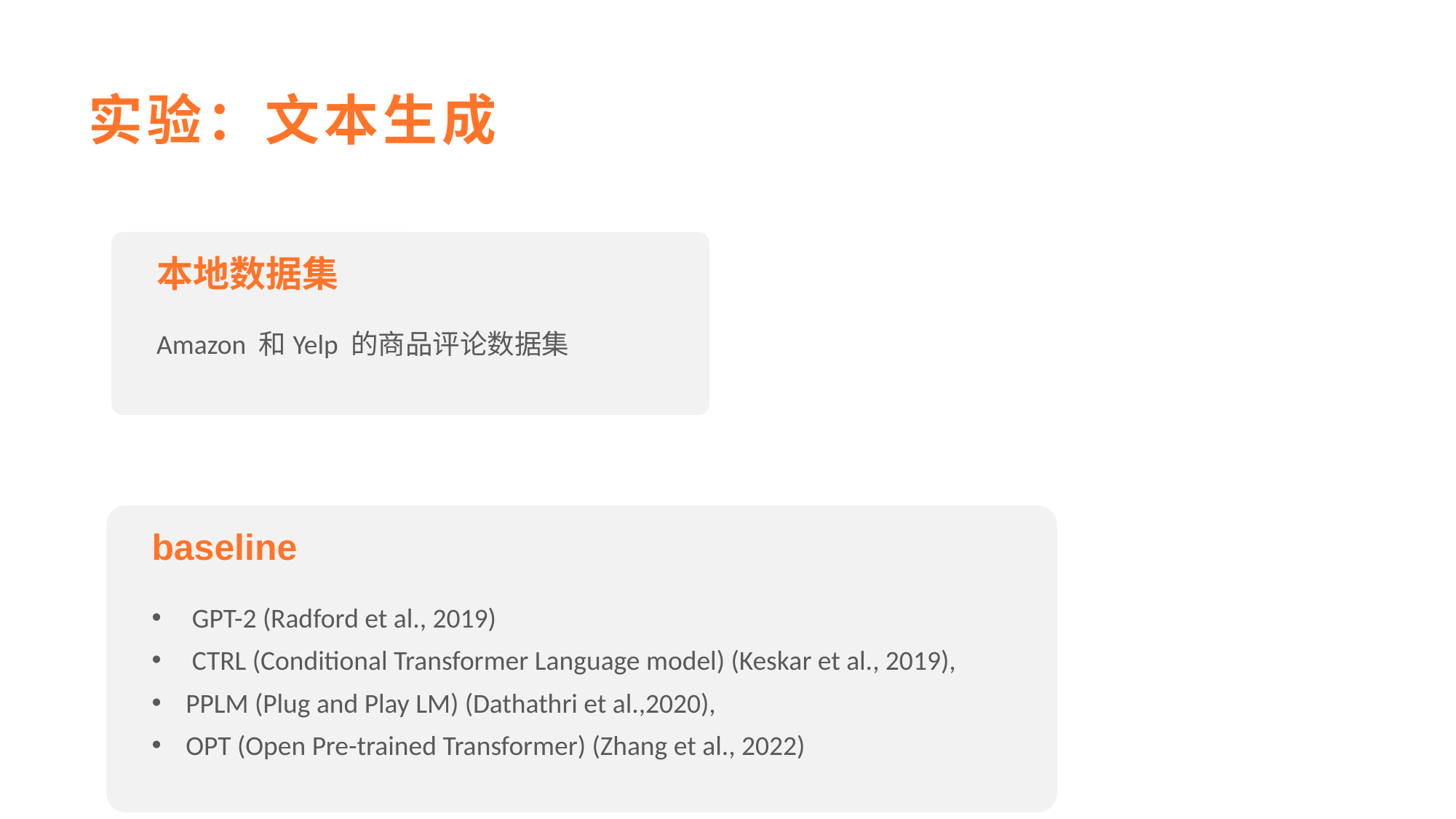

实验：文本生成

本地数据集
Amazon 和Yelp 的商品评论数据集

baseline
 GPT-2 (Radford et al., 2019)
 CTRL (Conditional Transformer Language model) (Keskar et al., 2019),
PPLM (Plug and Play LM) (Dathathri et al.,2020),
OPT (Open Pre-trained Transformer) (Zhang et al., 2022)